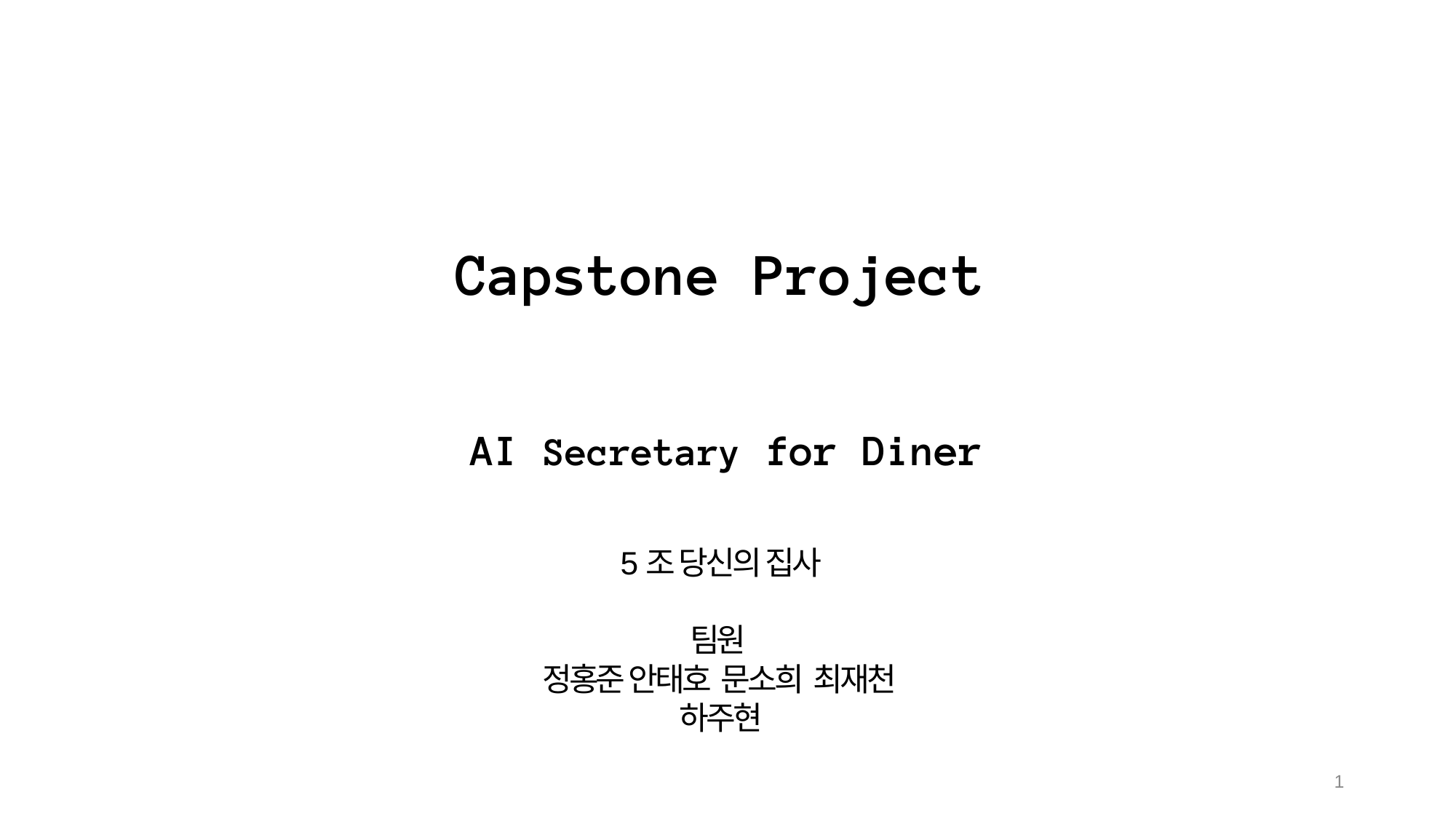

Capstone Project
AI Secretary for Diner
5조 당신의 집사

팀원
정홍준 안태호  문소희  최재천  하주현

1